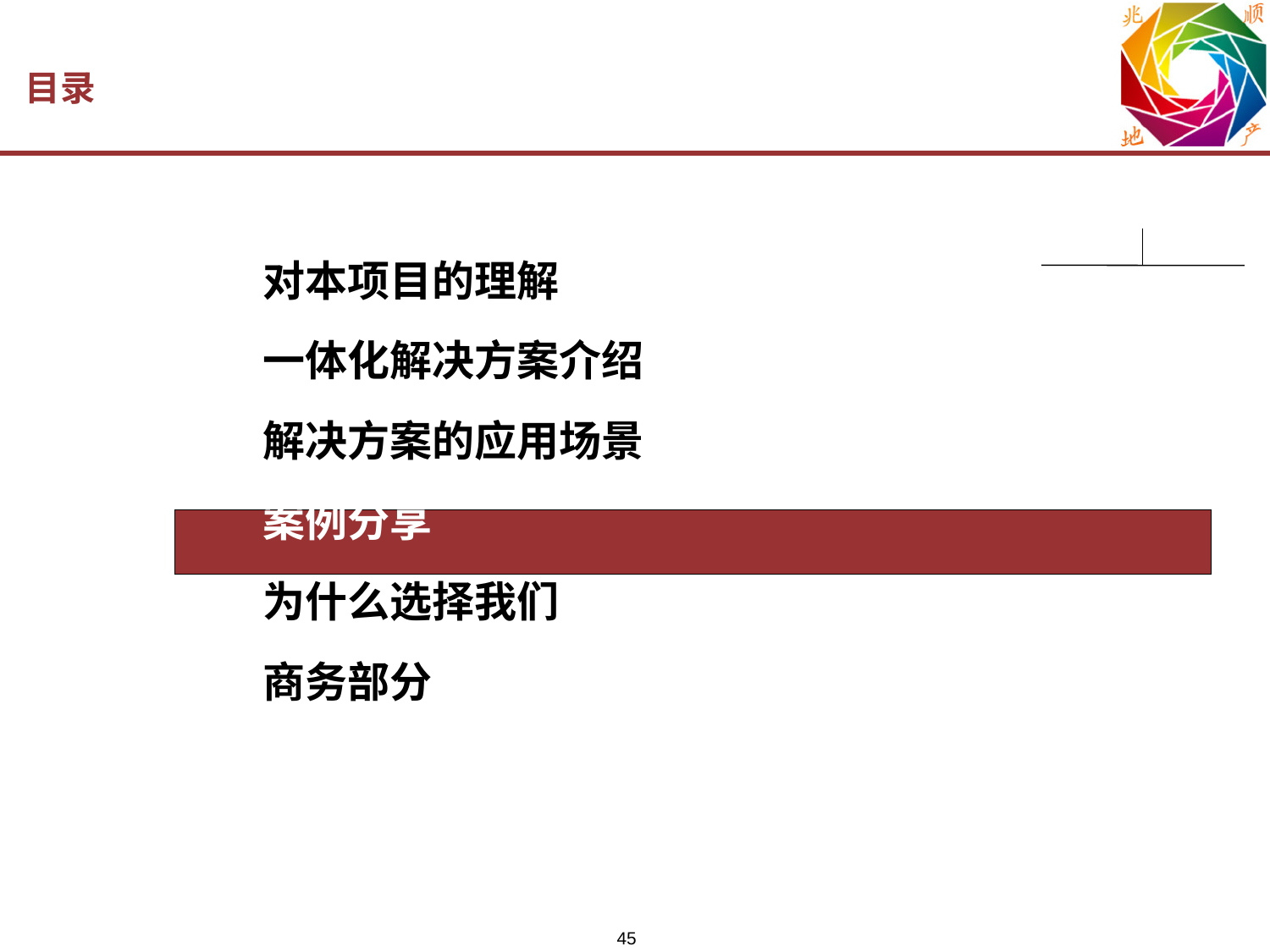

# 目录
对本项目的理解
一体化解决方案介绍
解决方案的应用场景
案例分享
为什么选择我们
商务部分

45